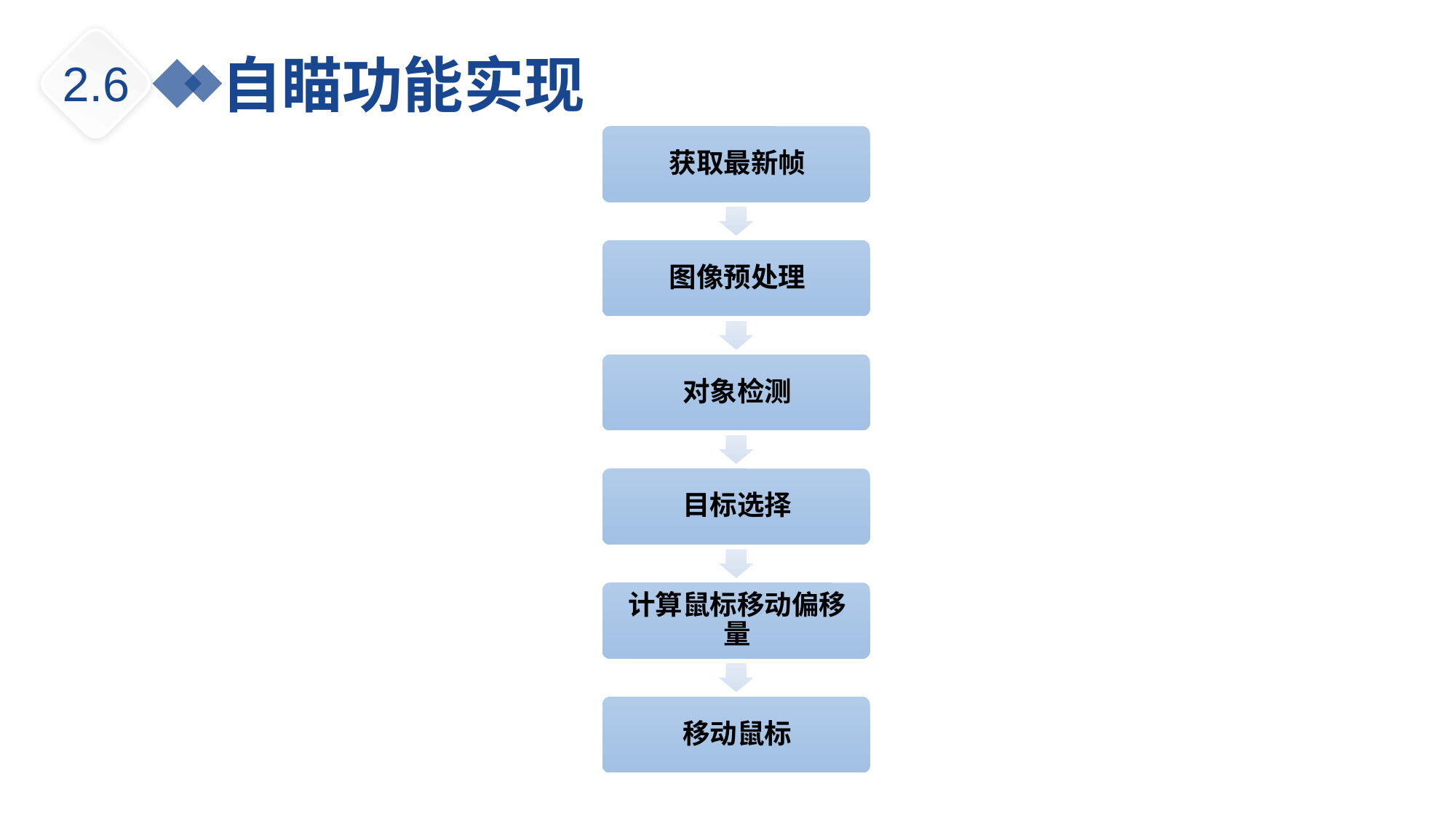

自瞄功能实现

2.6

获取最新帧

图像预处理

对象检测

目标选择

计算鼠标移动偏移量

移动鼠标